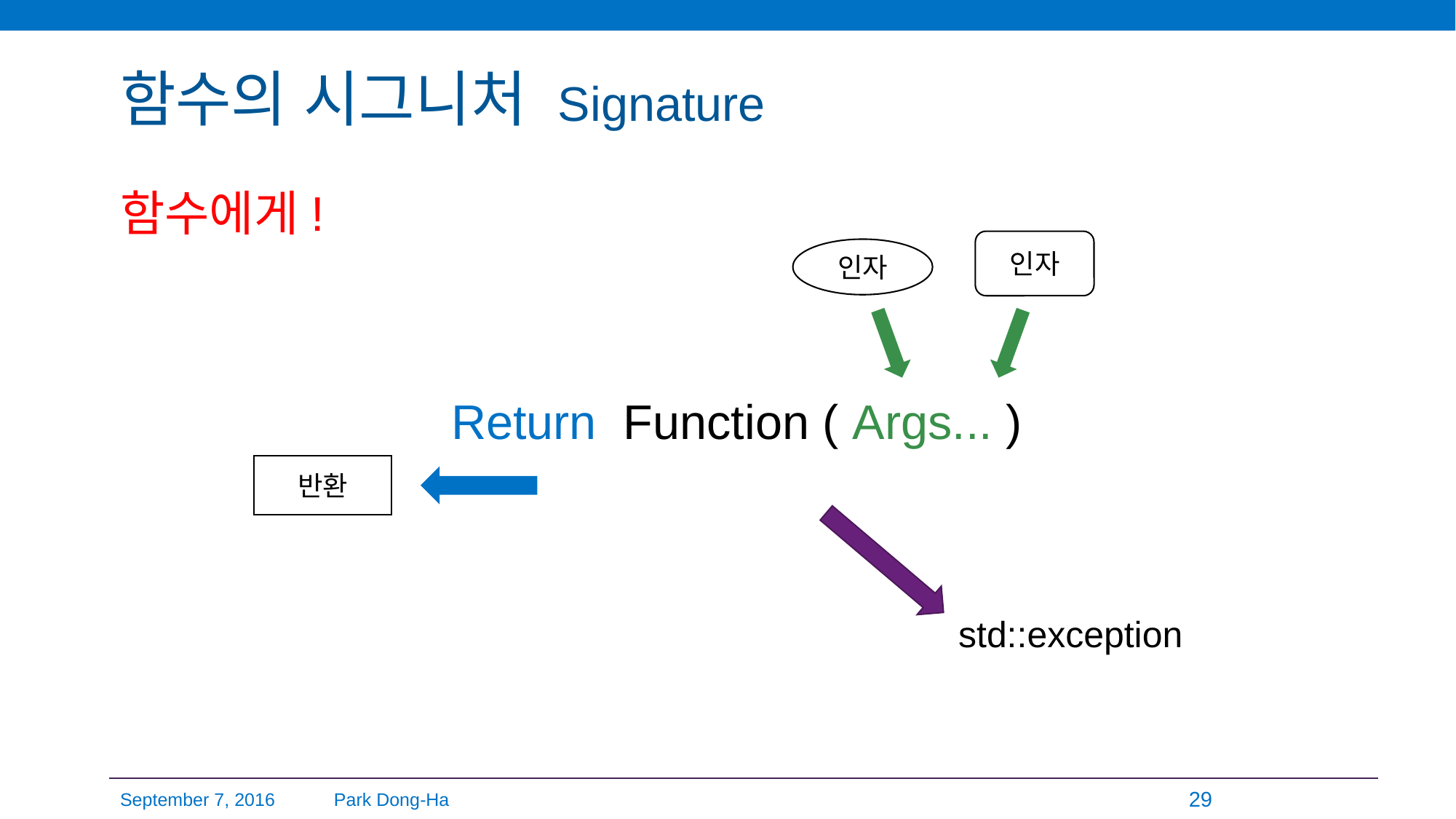

# 함수의 시그니처 Signature
함수에게!
인자
인자

Return  Function ( Args... )
반환

std::exception
Park Dong-Ha
29